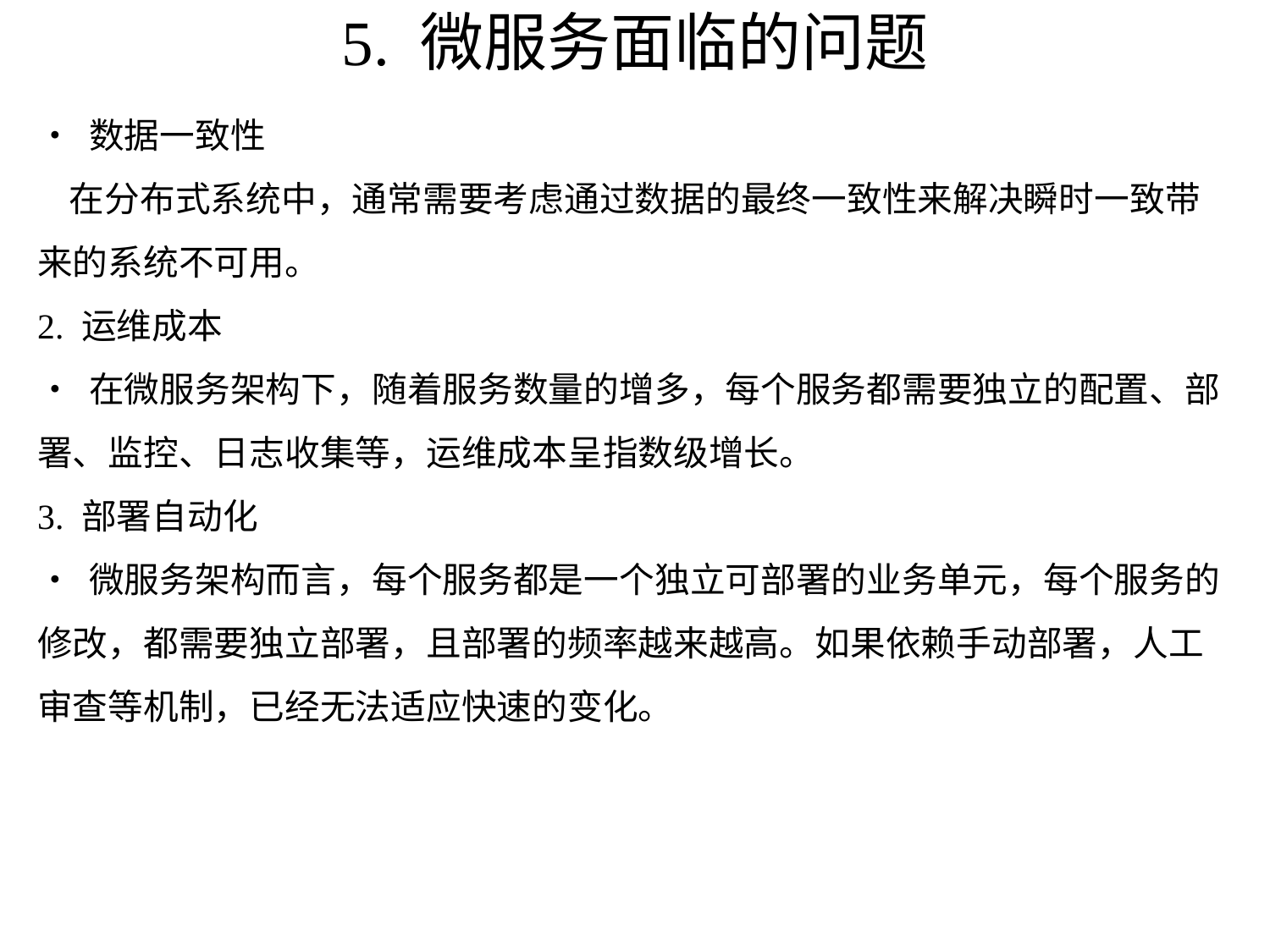

# 5. 微服务面临的问题
• 数据一致性
   在分布式系统中，通常需要考虑通过数据的最终一致性来解决瞬时一致带来的系统不可用。
2. 运维成本
• 在微服务架构下，随着服务数量的增多，每个服务都需要独立的配置、部署、监控、日志收集等，运维成本呈指数级增长。
3. 部署自动化
• 微服务架构而言，每个服务都是一个独立可部署的业务单元，每个服务的修改，都需要独立部署，且部署的频率越来越高。如果依赖手动部署，人工审查等机制，已经无法适应快速的变化。